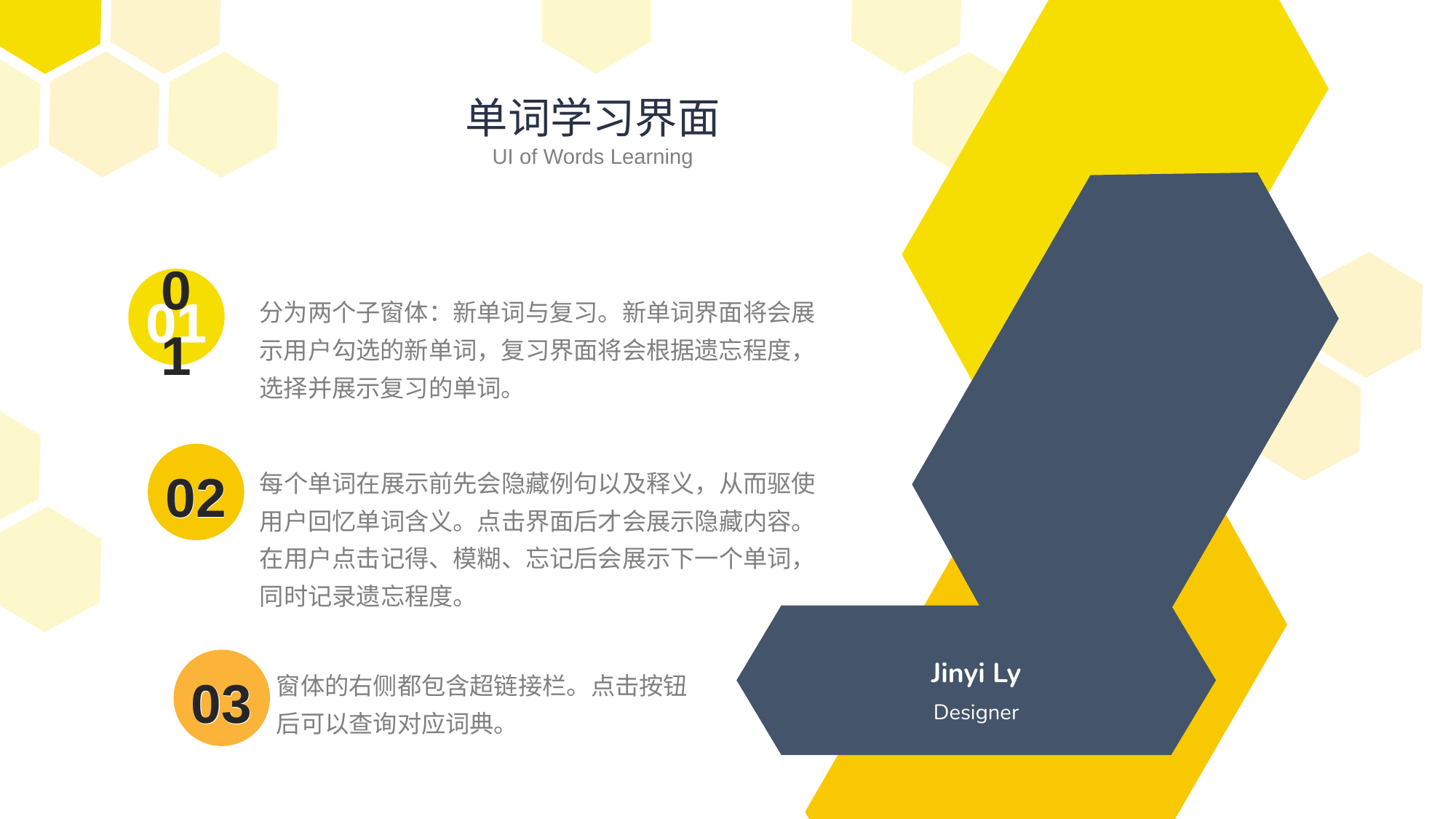

单词学习界面
UI of Words Learning

01
01
分为两个子窗体：新单词与复习。新单词界面将会展示用户勾选的新单词，复习界面将会根据遗忘程度，选择并展示复习的单词。

每个单词在展示前先会隐藏例句以及释义，从而驱使用户回忆单词含义。点击界面后才会展示隐藏内容。在用户点击记得、模糊、忘记后会展示下一个单词，同时记录遗忘程度。
02
02

Jinyi Ly
窗体的右侧都包含超链接栏。点击按钮
后可以查询对应词典。
03
03
Designer